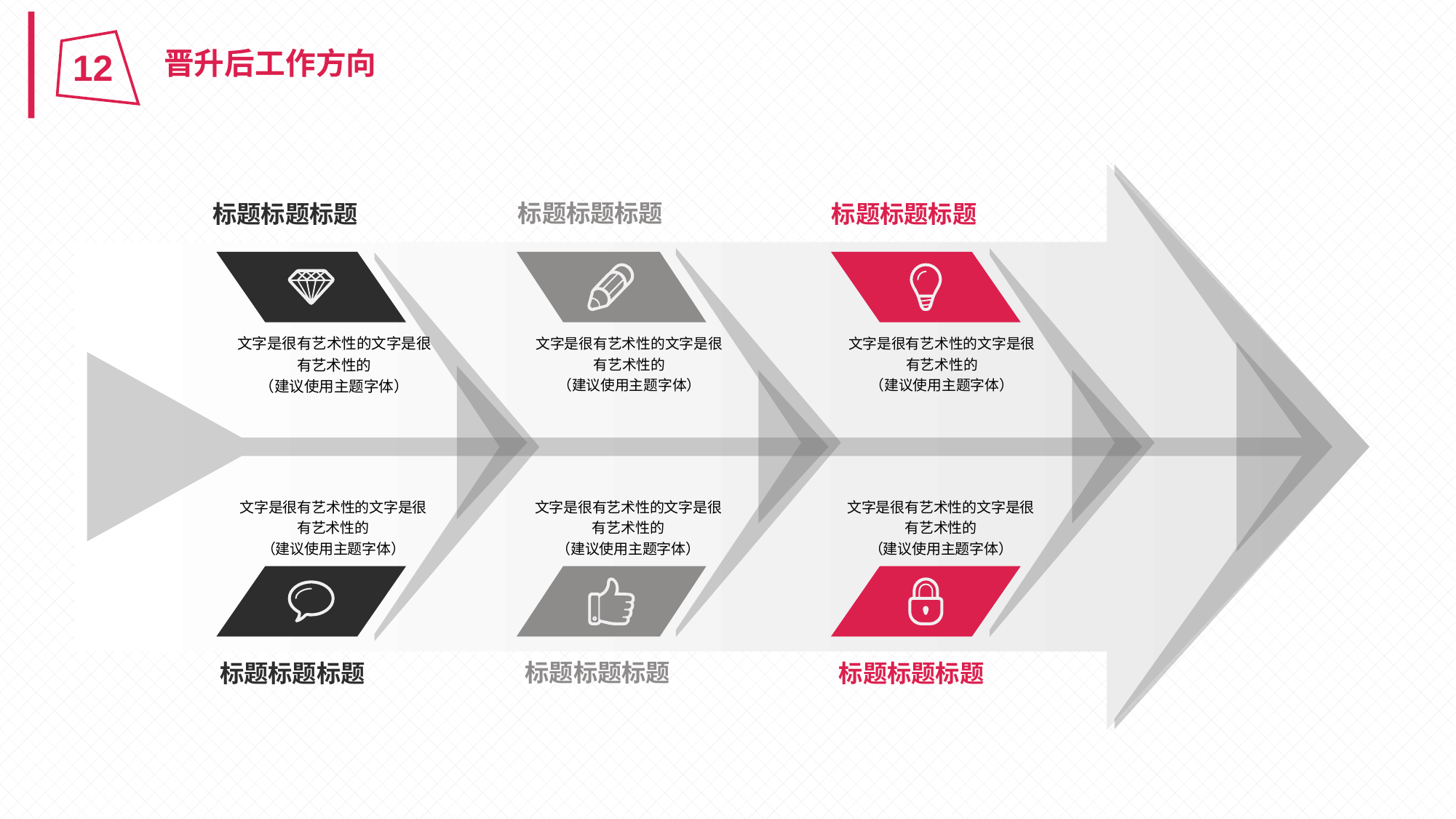

晋升后工作方向
12

标题标题标题
标题标题标题
标题标题标题

文字是很有艺术性的文字是很有艺术性的
（建议使用主题字体）
文字是很有艺术性的文字是很有艺术性的
（建议使用主题字体）
文字是很有艺术性的文字是很有艺术性的
（建议使用主题字体）
文字是很有艺术性的文字是很有艺术性的
（建议使用主题字体）
文字是很有艺术性的文字是很有艺术性的
（建议使用主题字体）
文字是很有艺术性的文字是很有艺术性的
（建议使用主题字体）

标题标题标题
标题标题标题
标题标题标题